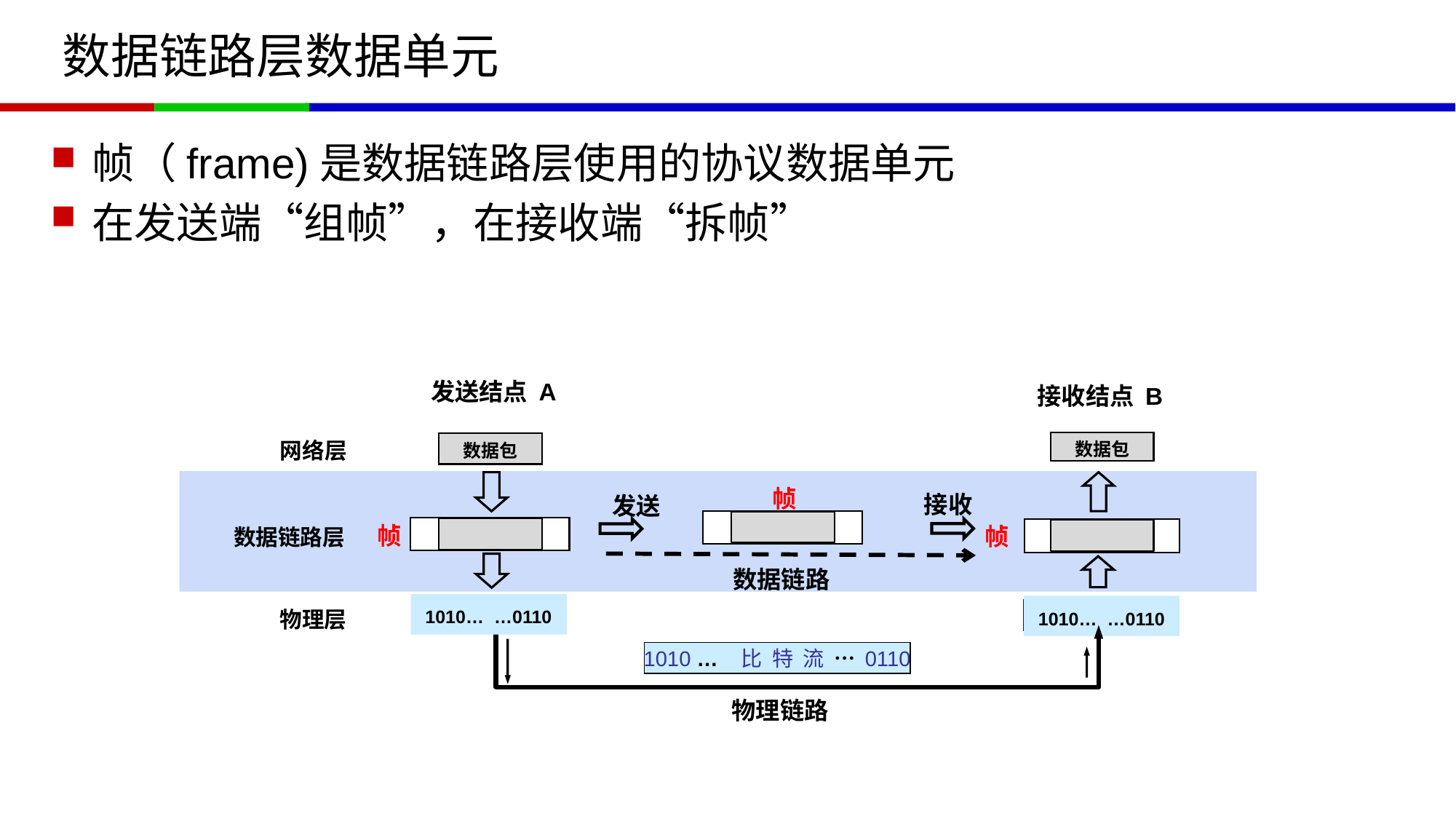

# 数据链路层数据单元
帧（frame)是数据链路层使用的协议数据单元
在发送端“组帧”，在接收端“拆帧”

发送结点 A
接收结点 B
网络层
数据包
数据包

帧

接收
发送
帧
帧

数据链路层

数据链路

物理层
1010…  …0110
1010…  …0110

1010 …   比  特  流  … 0110

物理链路
12